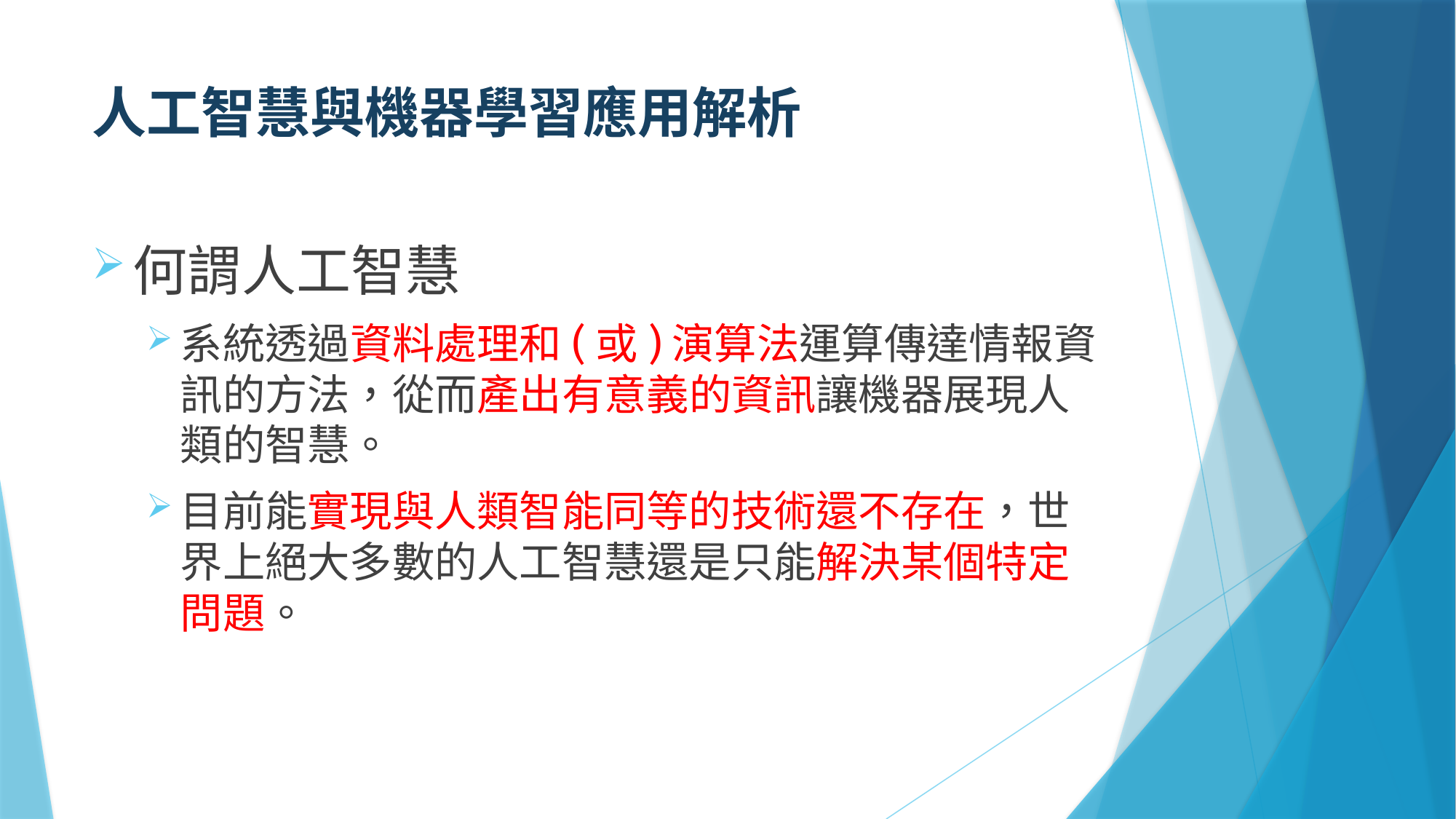

# 人工智慧與機器學習應用解析
何謂人工智慧
系統透過資料處理和(或)演算法運算傳達情報資訊的方法，從而產出有意義的資訊讓機器展現人類的智慧。
目前能實現與人類智能同等的技術還不存在，世界上絕大多數的人工智慧還是只能解決某個特定問題。